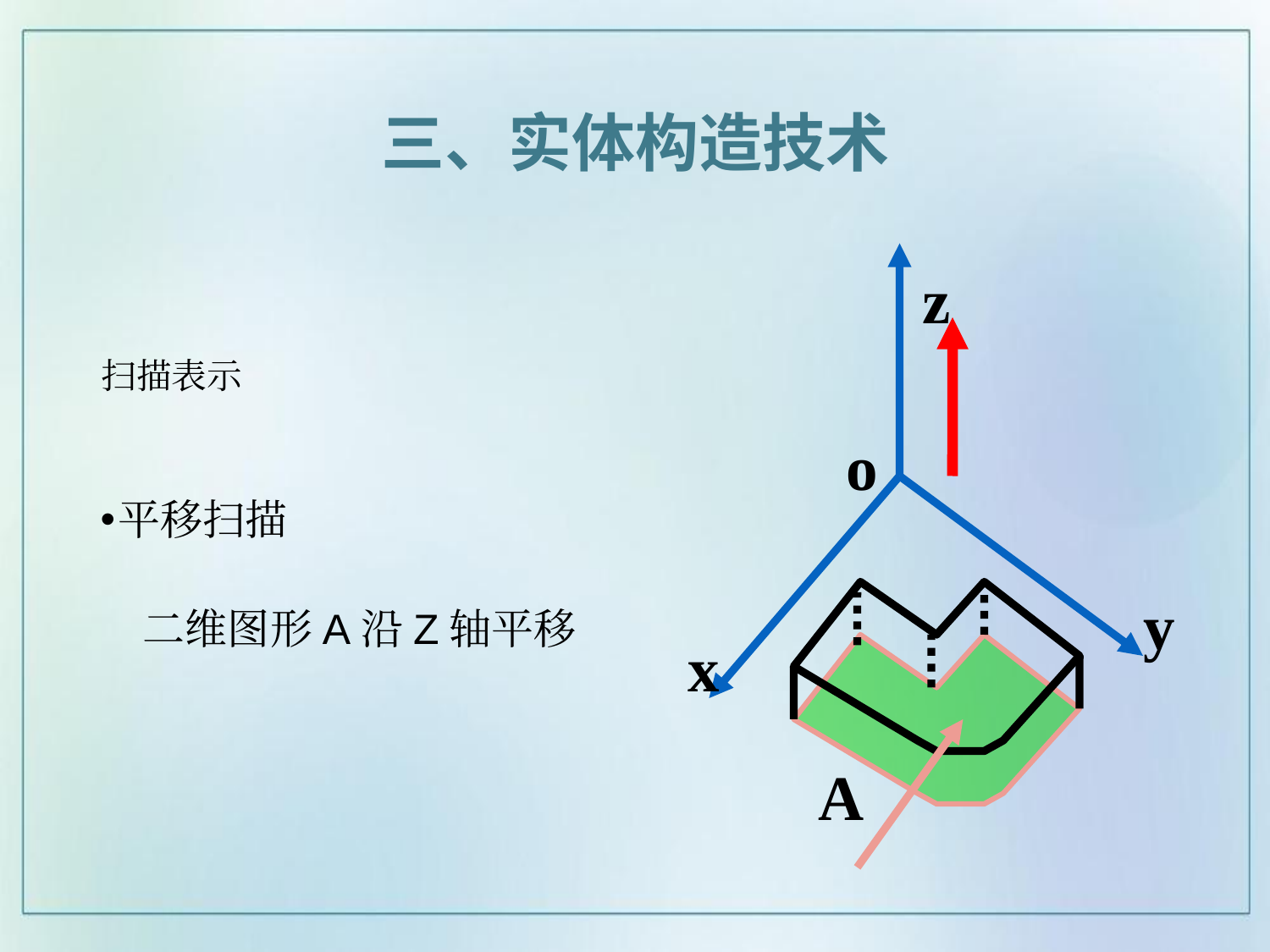

三、实体构造技术

z

o

y

x

A
# 扫描表示
平移扫描
   二维图形A沿Z轴平移